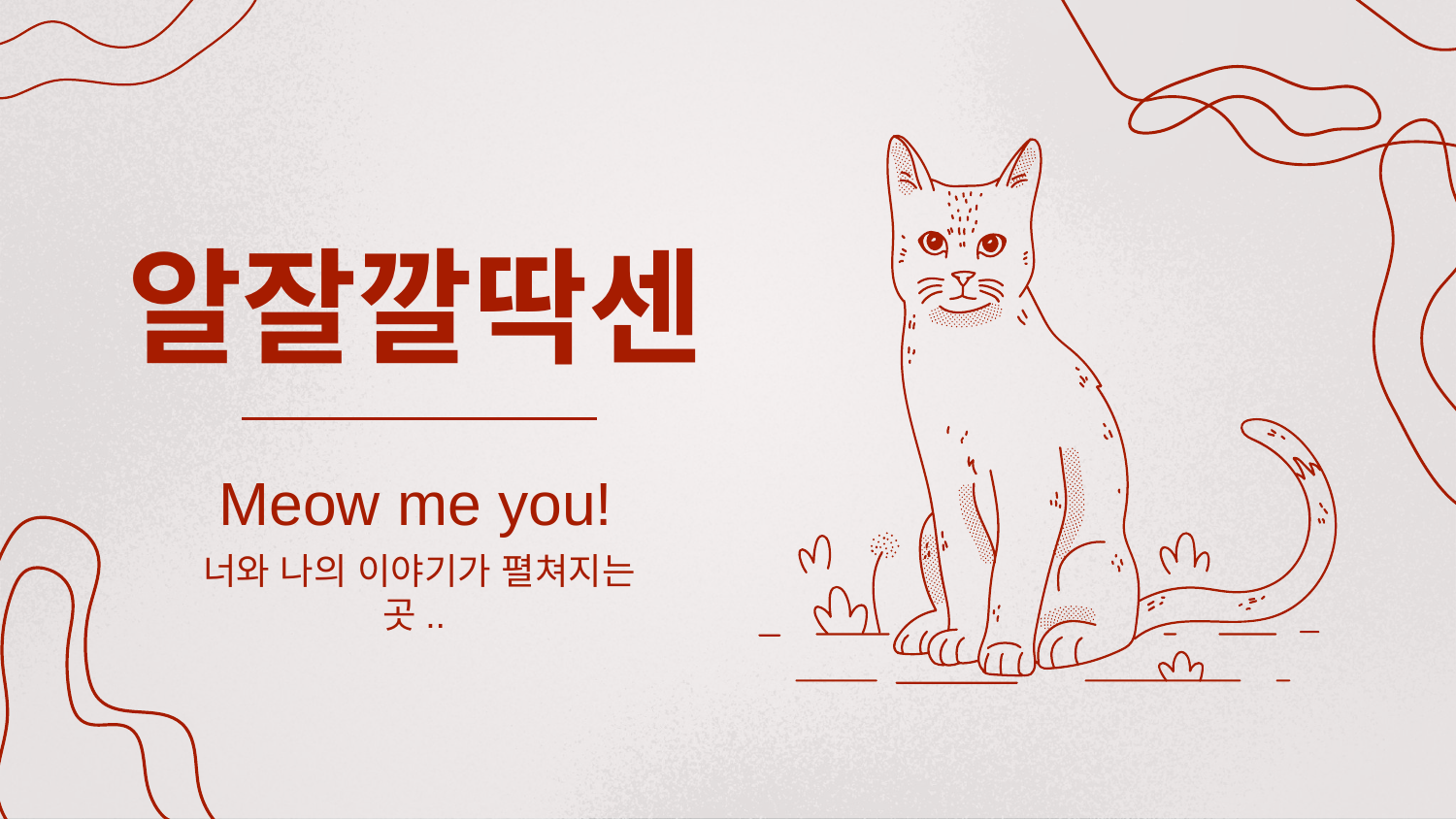

# 알잘깔딱센
Meow me you!
너와 나의 이야기가 펼쳐지는 곳..